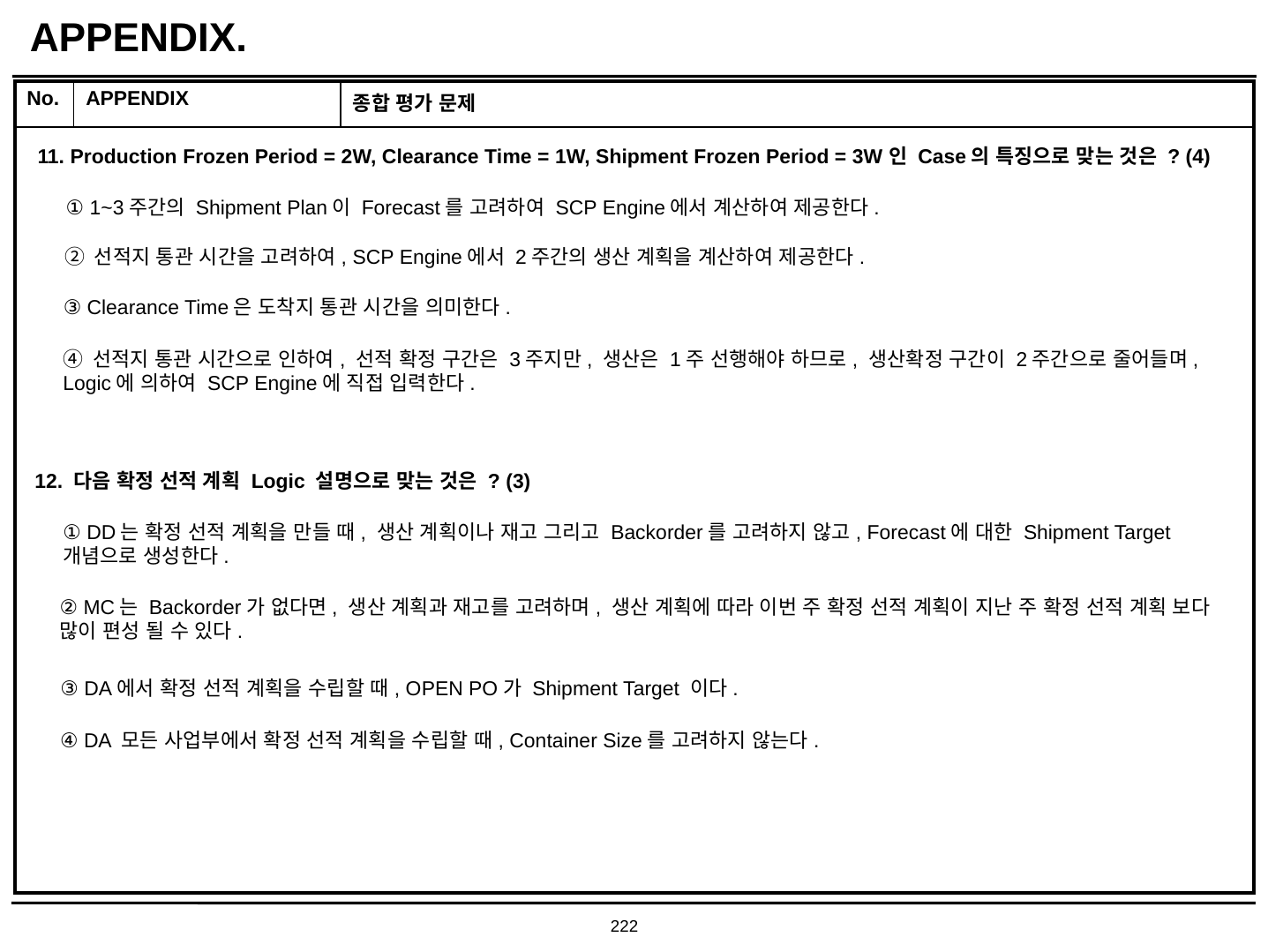

# APPENDIX.
| No. | APPENDIX | 종합 평가 문제 |
| --- | --- | --- |
|  |  |  |
11. Production Frozen Period = 2W, Clearance Time = 1W, Shipment Frozen Period = 3W인 Case의 특징으로 맞는 것은 ? (4)
① 1~3주간의 Shipment Plan이 Forecast를 고려하여 SCP Engine에서 계산하여 제공한다.
② 선적지 통관 시간을 고려하여, SCP Engine에서 2주간의 생산 계획을 계산하여 제공한다.
③ Clearance Time은 도착지 통관 시간을 의미한다.
④ 선적지 통관 시간으로 인하여, 선적 확정 구간은 3주지만, 생산은 1주 선행해야 하므로, 생산확정 구간이 2주간으로 줄어들며,
Logic에 의하여 SCP Engine에 직접 입력한다.
12. 다음 확정 선적 계획 Logic 설명으로 맞는 것은 ? (3)
① DD는 확정 선적 계획을 만들 때, 생산 계획이나 재고 그리고 Backorder를 고려하지 않고, Forecast에 대한 Shipment Target 개념으로 생성한다.
② MC는 Backorder가 없다면, 생산 계획과 재고를 고려하며, 생산 계획에 따라 이번 주 확정 선적 계획이 지난 주 확정 선적 계획 보다 많이 편성 될 수 있다.
③ DA에서 확정 선적 계획을 수립할 때, OPEN PO가 Shipment Target 이다.
④ DA 모든 사업부에서 확정 선적 계획을 수립할 때, Container Size를 고려하지 않는다.
222